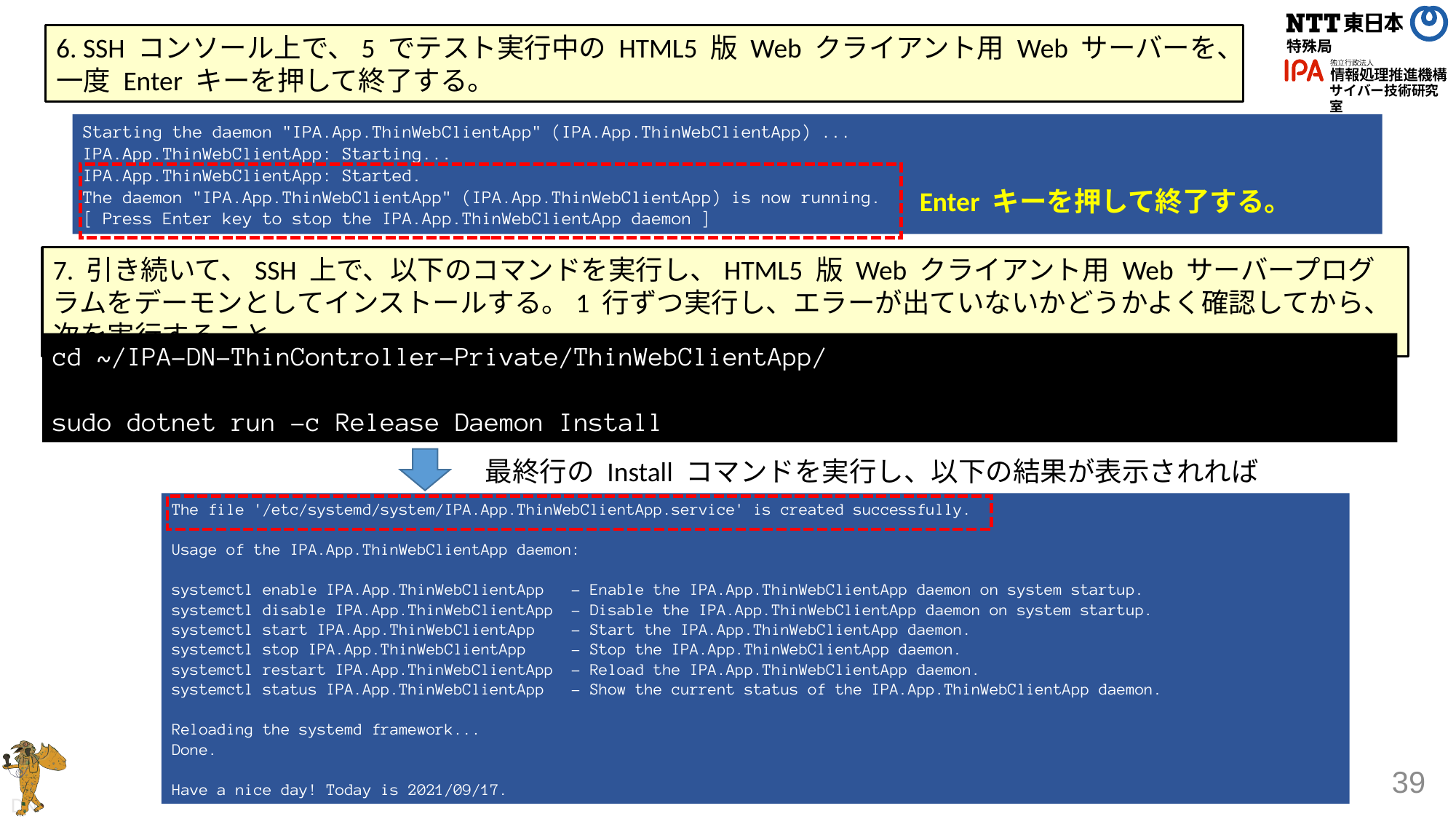

6. SSH コンソール上で、5 でテスト実行中の HTML5 版 Web クライアント用 Web サーバーを、一度 Enter キーを押して終了する。
Starting the daemon "IPA.App.ThinWebClientApp" (IPA.App.ThinWebClientApp) ...
IPA.App.ThinWebClientApp: Starting...
IPA.App.ThinWebClientApp: Started.
The daemon "IPA.App.ThinWebClientApp" (IPA.App.ThinWebClientApp) is now running.
[ Press Enter key to stop the IPA.App.ThinWebClientApp daemon ]

Enter キーを押して終了する。
7. 引き続いて、SSH 上で、以下のコマンドを実行し、HTML5 版 Web クライアント用 Web サーバープログラムをデーモンとしてインストールする。1 行ずつ実行し、エラーが出ていないかどうかよく確認してから、次を実行すること。
cd ~/IPA-DN-ThinController-Private/ThinWebClientApp/

sudo dotnet run -c Release Daemon Install

最終行の Install コマンドを実行し、以下の結果が表示されれば OK。
The file '/etc/systemd/system/IPA.App.ThinWebClientApp.service' is created successfully.

Usage of the IPA.App.ThinWebClientApp daemon:

systemctl enable IPA.App.ThinWebClientApp   - Enable the IPA.App.ThinWebClientApp daemon on system startup.
systemctl disable IPA.App.ThinWebClientApp  - Disable the IPA.App.ThinWebClientApp daemon on system startup.
systemctl start IPA.App.ThinWebClientApp    - Start the IPA.App.ThinWebClientApp daemon.
systemctl stop IPA.App.ThinWebClientApp     - Stop the IPA.App.ThinWebClientApp daemon.
systemctl restart IPA.App.ThinWebClientApp  - Reload the IPA.App.ThinWebClientApp daemon.
systemctl status IPA.App.ThinWebClientApp   - Show the current status of the IPA.App.ThinWebClientApp daemon.

Reloading the systemd framework...
Done.

Have a nice day! Today is 2021/09/17.

39